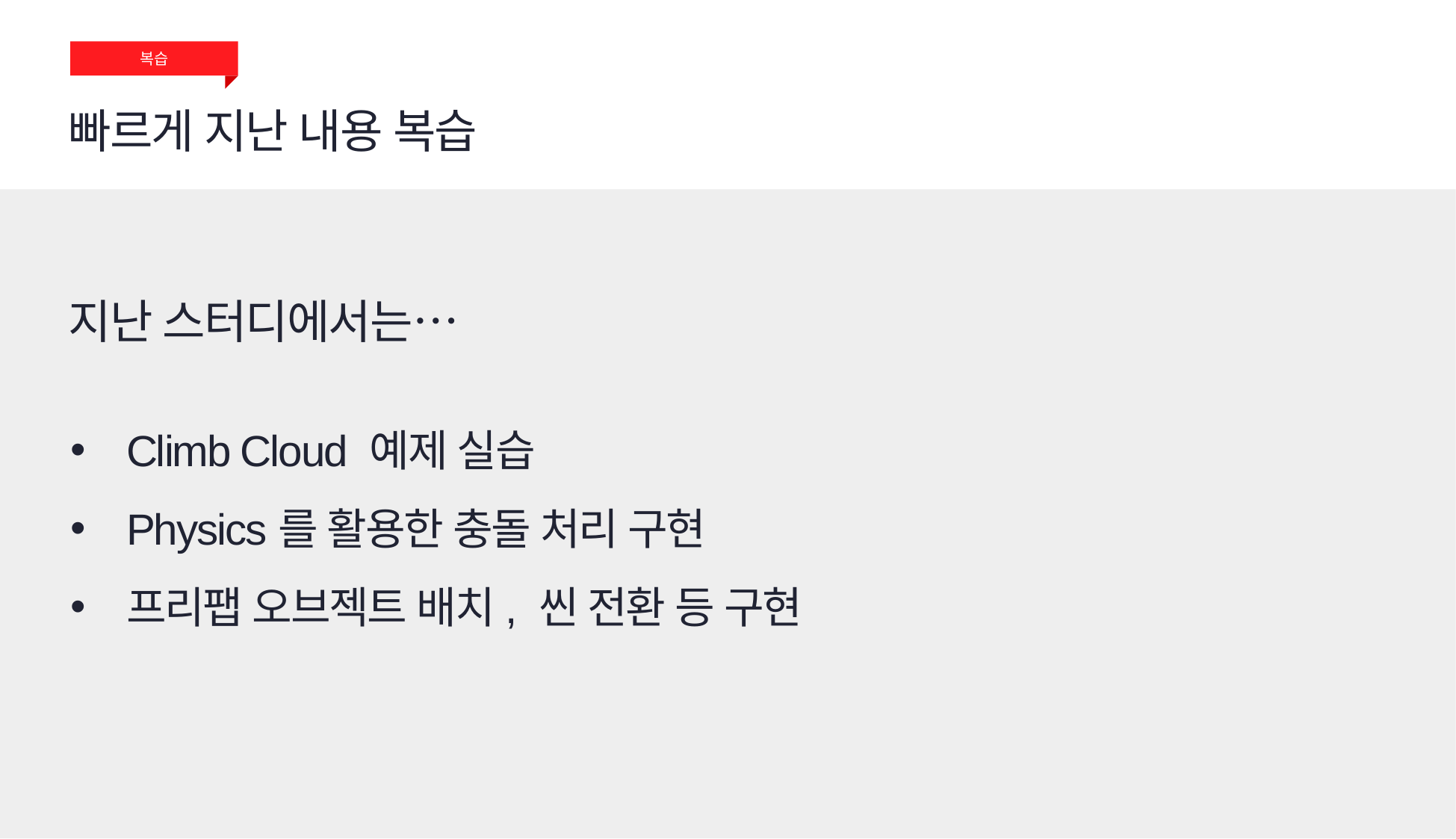

복습

빠르게 지난 내용 복습
지난 스터디에서는…
Climb Cloud 예제 실습
Physics를 활용한 충돌 처리 구현
프리팹 오브젝트 배치, 씬 전환 등 구현